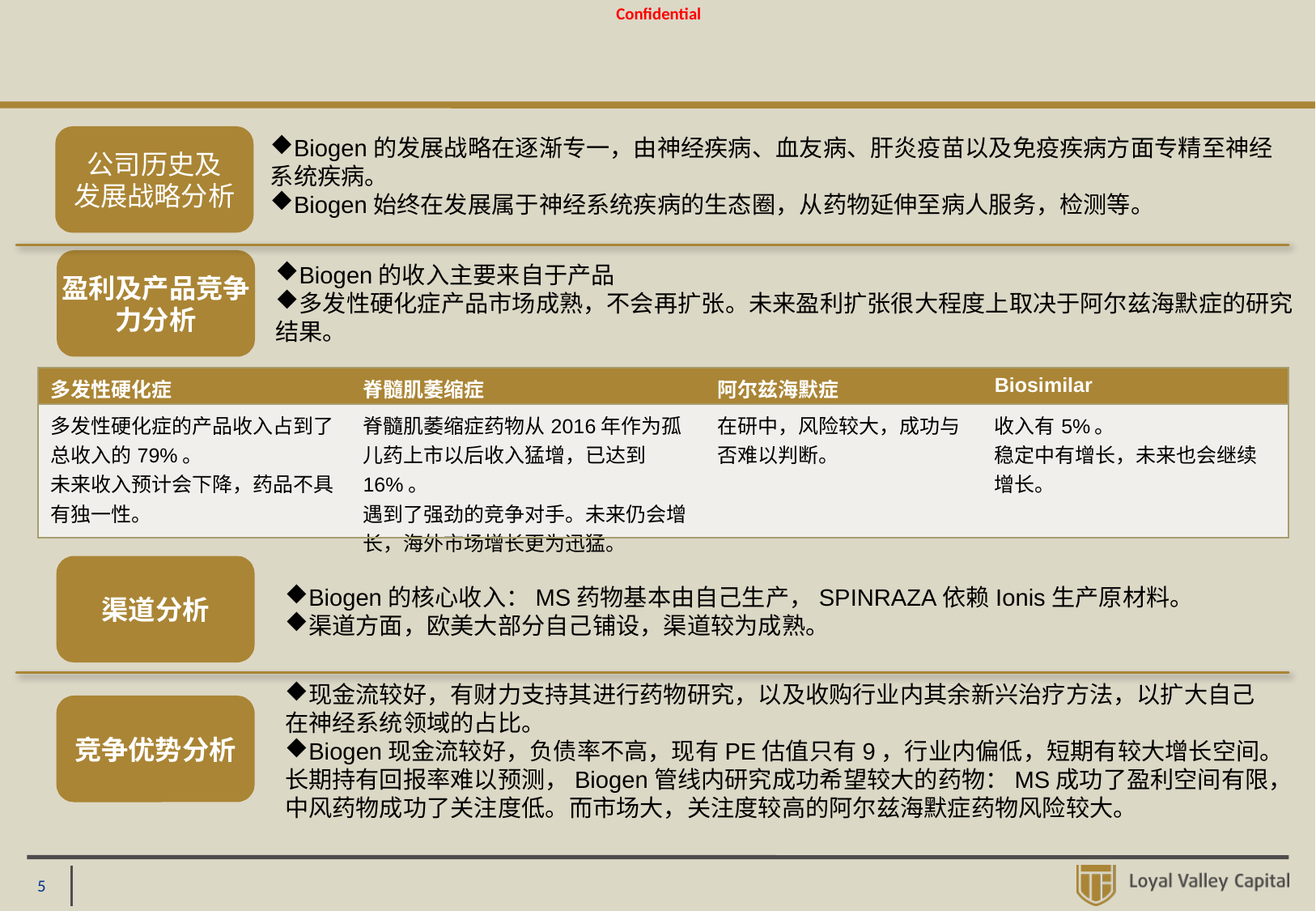

#
公司历史及
发展战略分析
Biogen的发展战略在逐渐专一，由神经疾病、血友病、肝炎疫苗以及免疫疾病方面专精至神经系统疾病。
Biogen始终在发展属于神经系统疾病的生态圈，从药物延伸至病人服务，检测等。

盈利及产品竞争
力分析
Biogen的收入主要来自于产品
多发性硬化症产品市场成熟，不会再扩张。未来盈利扩张很大程度上取决于阿尔兹海默症的研究结果。
| 多发性硬化症 | 脊髓肌萎缩症 | 阿尔兹海默症 | Biosimilar |
| --- | --- | --- | --- |
| 多发性硬化症的产品收入占到了总收入的79%。 未来收入预计会下降，药品不具有独一性。 | 脊髓肌萎缩症药物从2016年作为孤儿药上市以后收入猛增，已达到16%。 遇到了强劲的竞争对手。未来仍会增长，海外市场增长更为迅猛。 | 在研中，风险较大，成功与否难以判断。 | 收入有5%。 稳定中有增长，未来也会继续增长。 |
渠道分析
Biogen的核心收入：MS药物基本由自己生产，SPINRAZA依赖Ionis生产原材料。
渠道方面，欧美大部分自己铺设，渠道较为成熟。
现金流较好，有财力支持其进行药物研究，以及收购行业内其余新兴治疗方法，以扩大自己在神经系统领域的占比。
Biogen现金流较好，负债率不高，现有PE估值只有9，行业内偏低，短期有较大增长空间。长期持有回报率难以预测，Biogen管线内研究成功希望较大的药物：MS成功了盈利空间有限，中风药物成功了关注度低。而市场大，关注度较高的阿尔兹海默症药物风险较大。
竞争优势分析